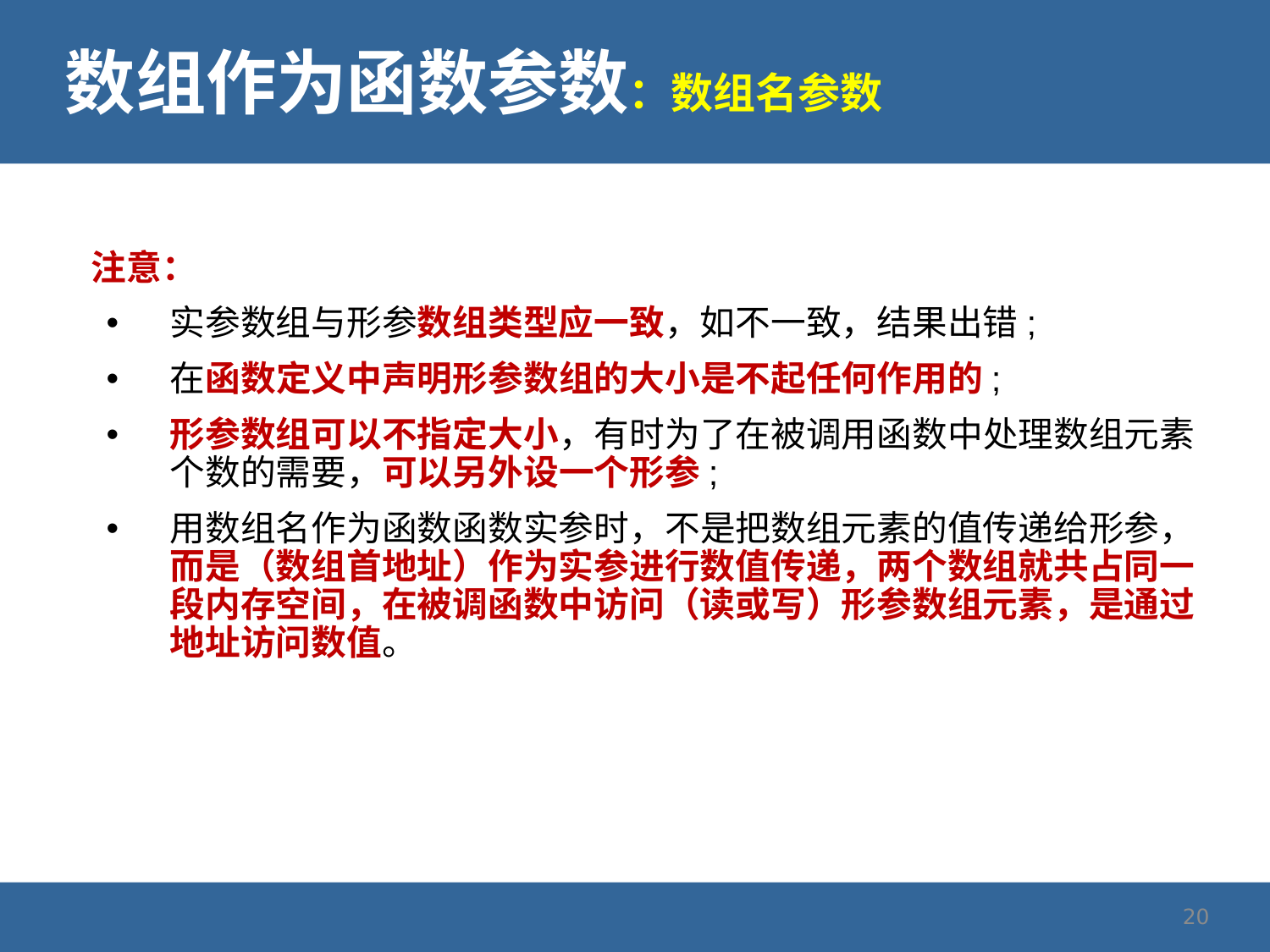

# 数组作为函数参数：数组名参数
注意：
实参数组与形参数组类型应一致，如不一致，结果出错;
在函数定义中声明形参数组的大小是不起任何作用的;
形参数组可以不指定大小，有时为了在被调用函数中处理数组元素个数的需要，可以另外设一个形参;
用数组名作为函数函数实参时，不是把数组元素的值传递给形参，而是（数组首地址）作为实参进行数值传递，两个数组就共占同一段内存空间，在被调函数中访问（读或写）形参数组元素，是通过地址访问数值。
20